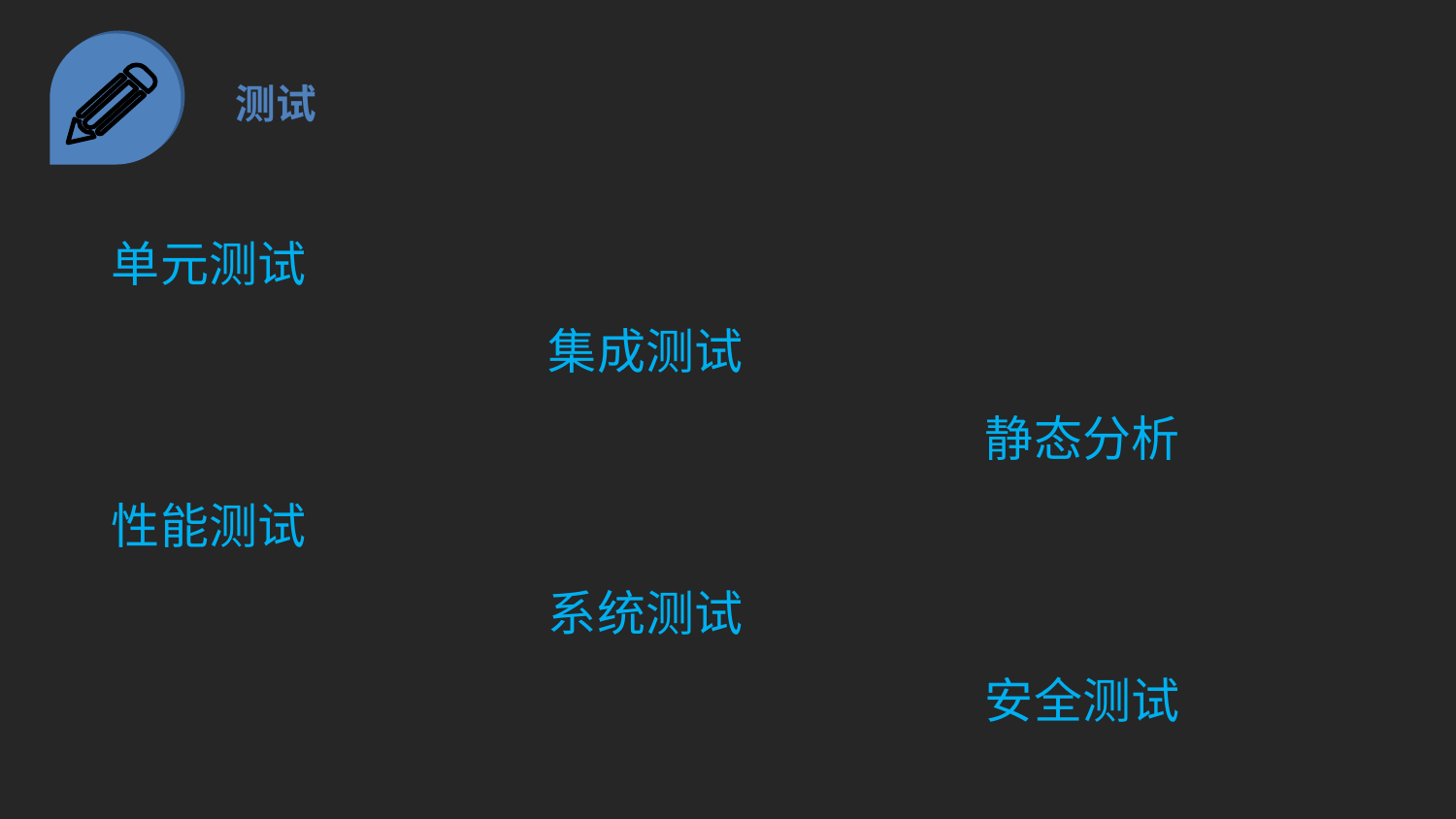

测试
单元测试
			集成测试											静态分析
性能测试
			系统测试
						安全测试